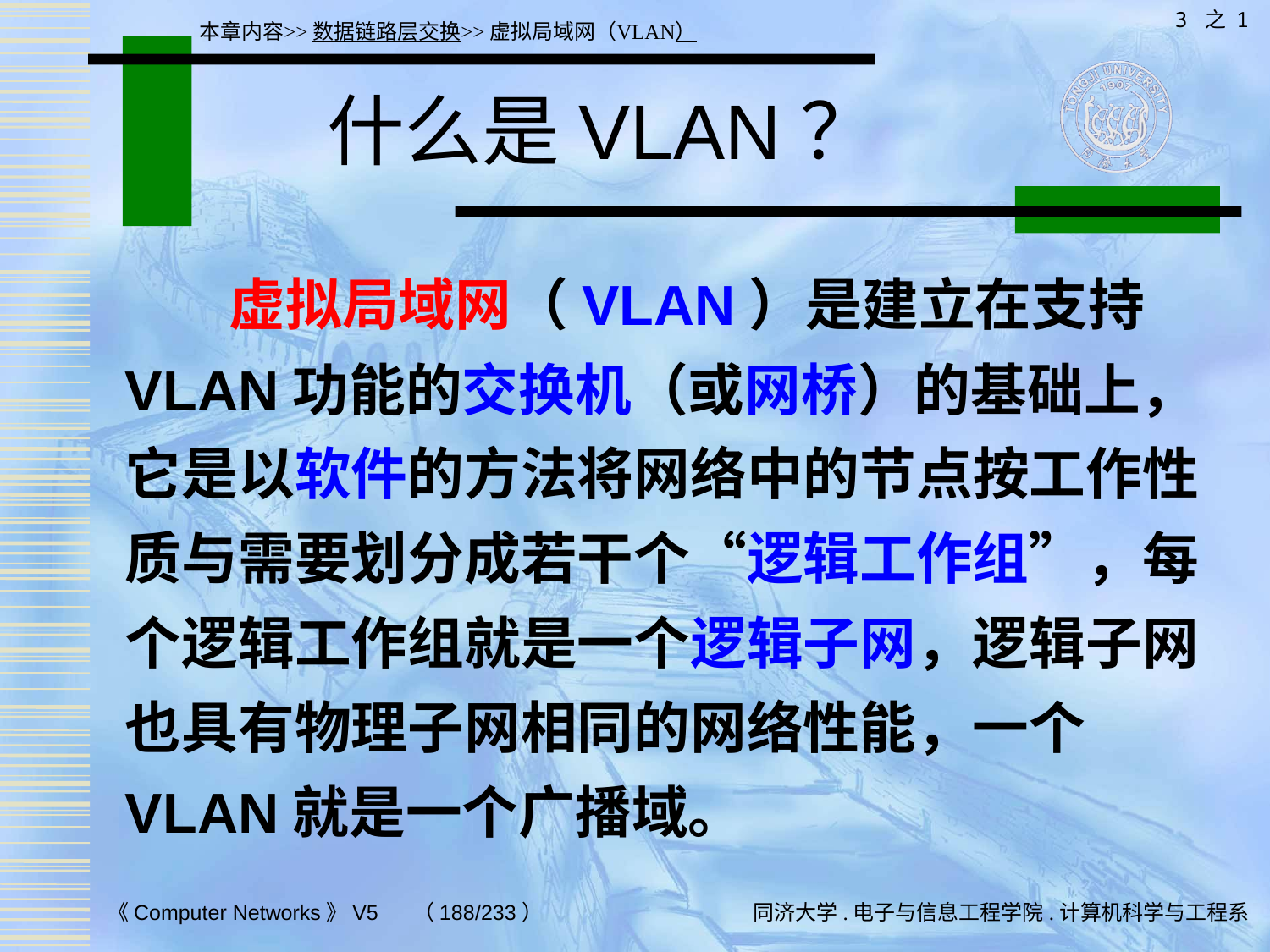

3 之 1
本章内容>>数据链路层交换>>虚拟局域网（VLAN）
# 什么是VLAN？
       虚拟局域网（VLAN）是建立在支持VLAN功能的交换机（或网桥）的基础上，它是以软件的方法将网络中的节点按工作性质与需要划分成若干个“逻辑工作组”，每个逻辑工作组就是一个逻辑子网，逻辑子网也具有物理子网相同的网络性能，一个VLAN就是一个广播域。